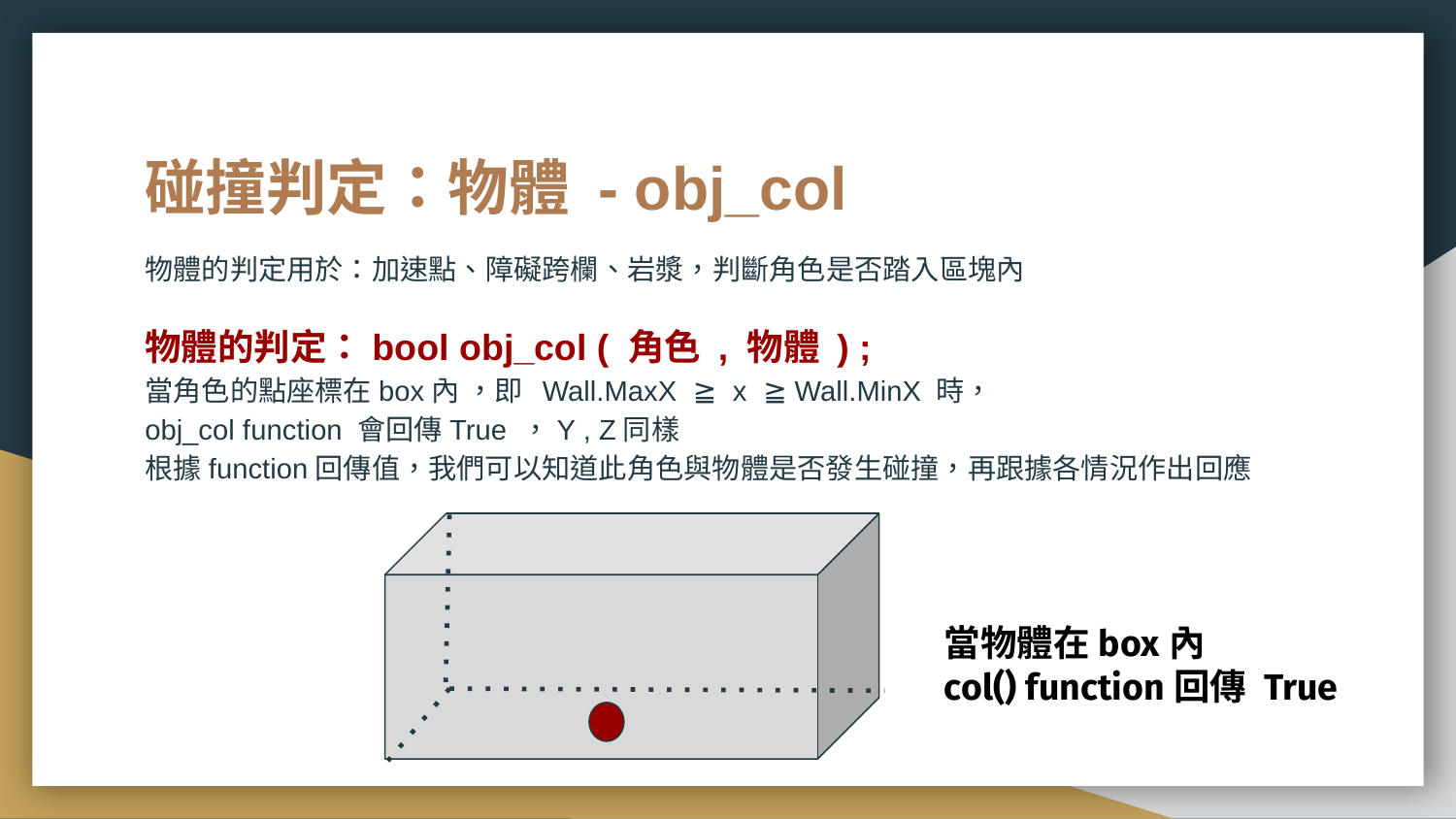

# 碰撞判定：物體 - obj_col
物體的判定用於：加速點、障礙跨欄、岩漿，判斷角色是否踏入區塊內
物體的判定：bool obj_col ( 角色 , 物體 ) ;
當角色的點座標在box內 ，即  Wall.MaxX  ≧  x  ≧ Wall.MinX 時，
obj_col function 會回傳True ，Y , Z同樣
根據function回傳值，我們可以知道此角色與物體是否發生碰撞，再跟據各情況作出回應

當物體在box內
col() function回傳 True